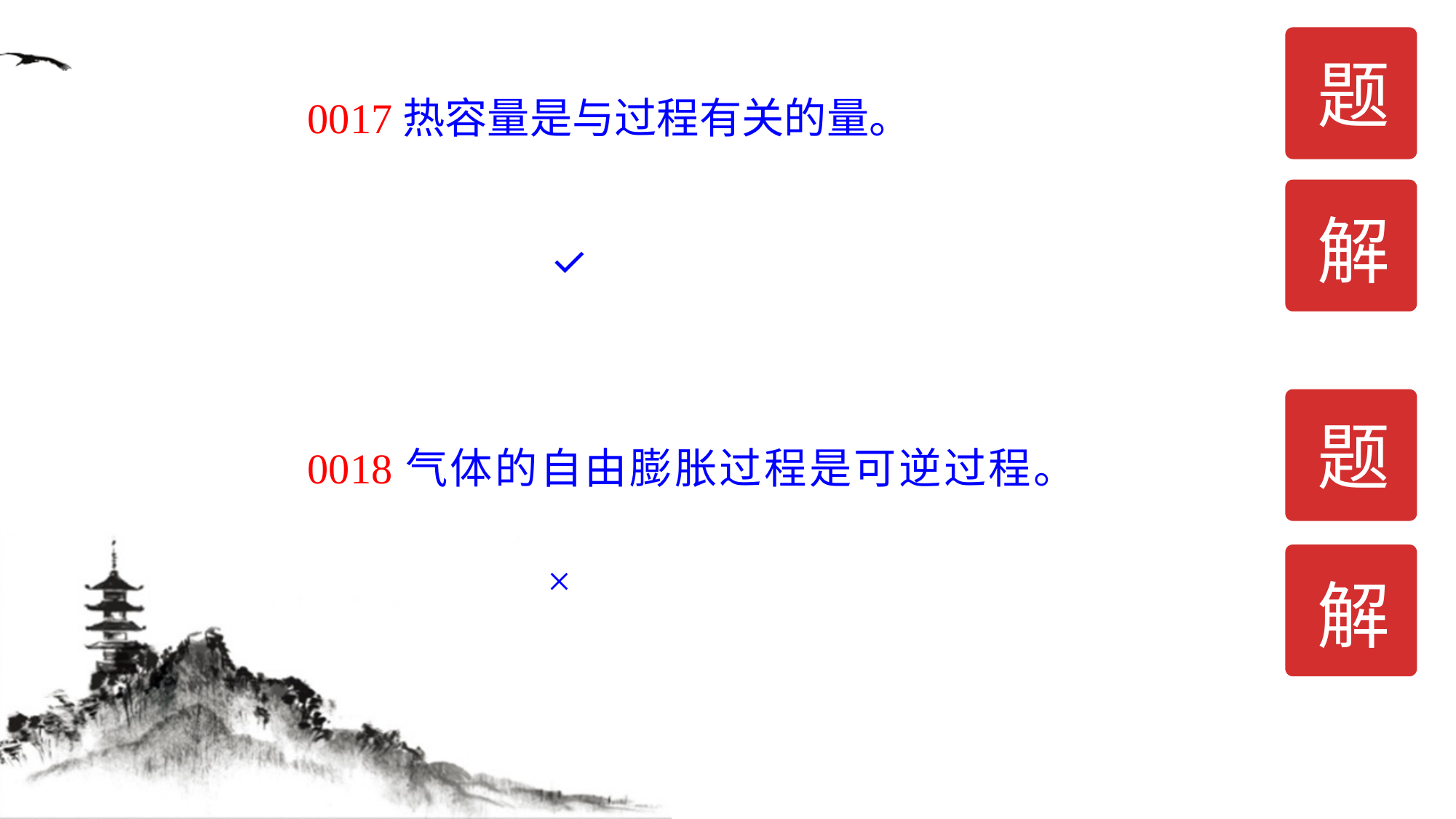

题
0017热容量是与过程有关的量。

解
✓

题
0018气体的自由膨胀过程是可逆过程。

解
×